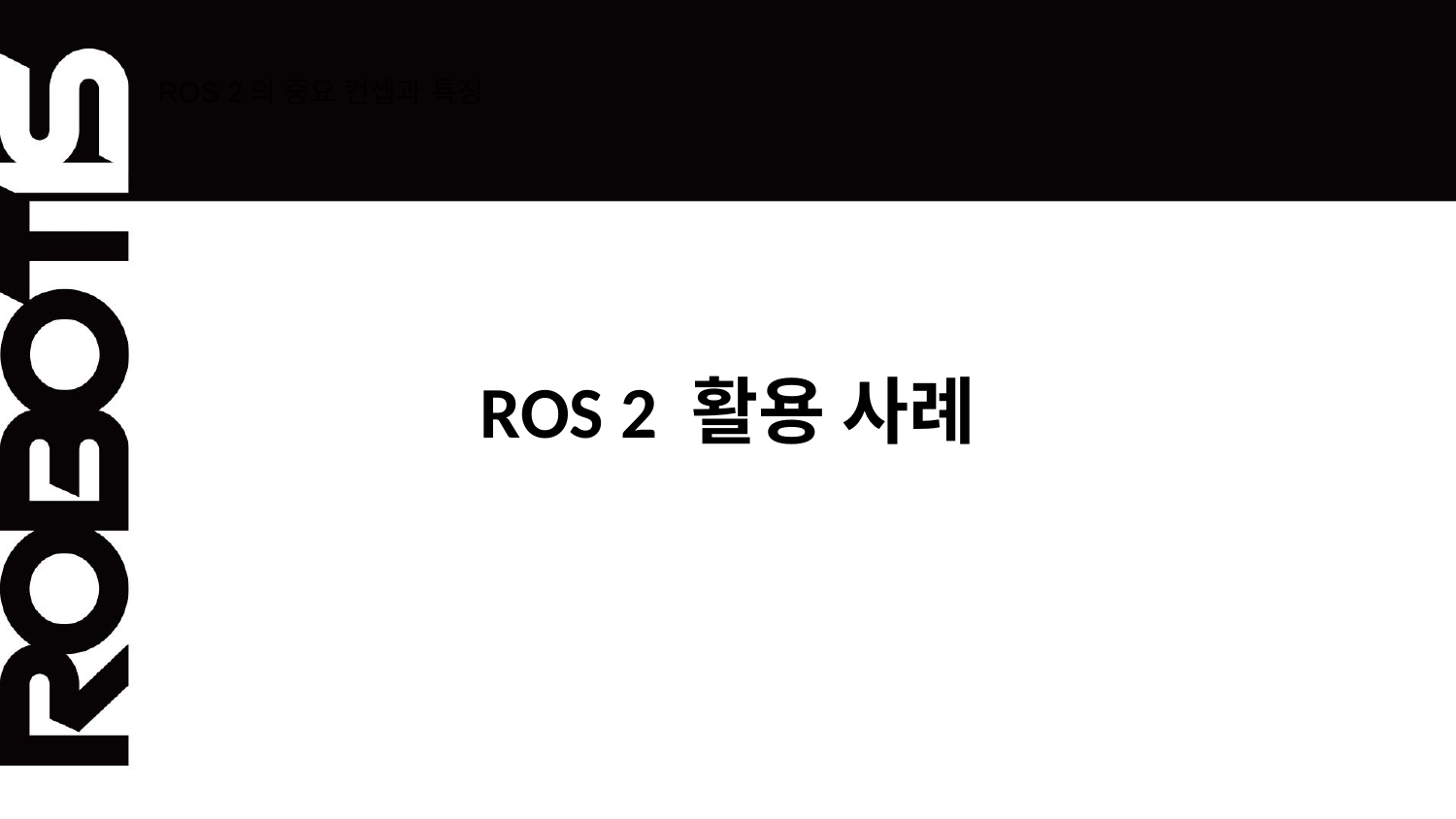

# ROS 2의 중요 컨셉과 특징
ROS 2 활용 사례